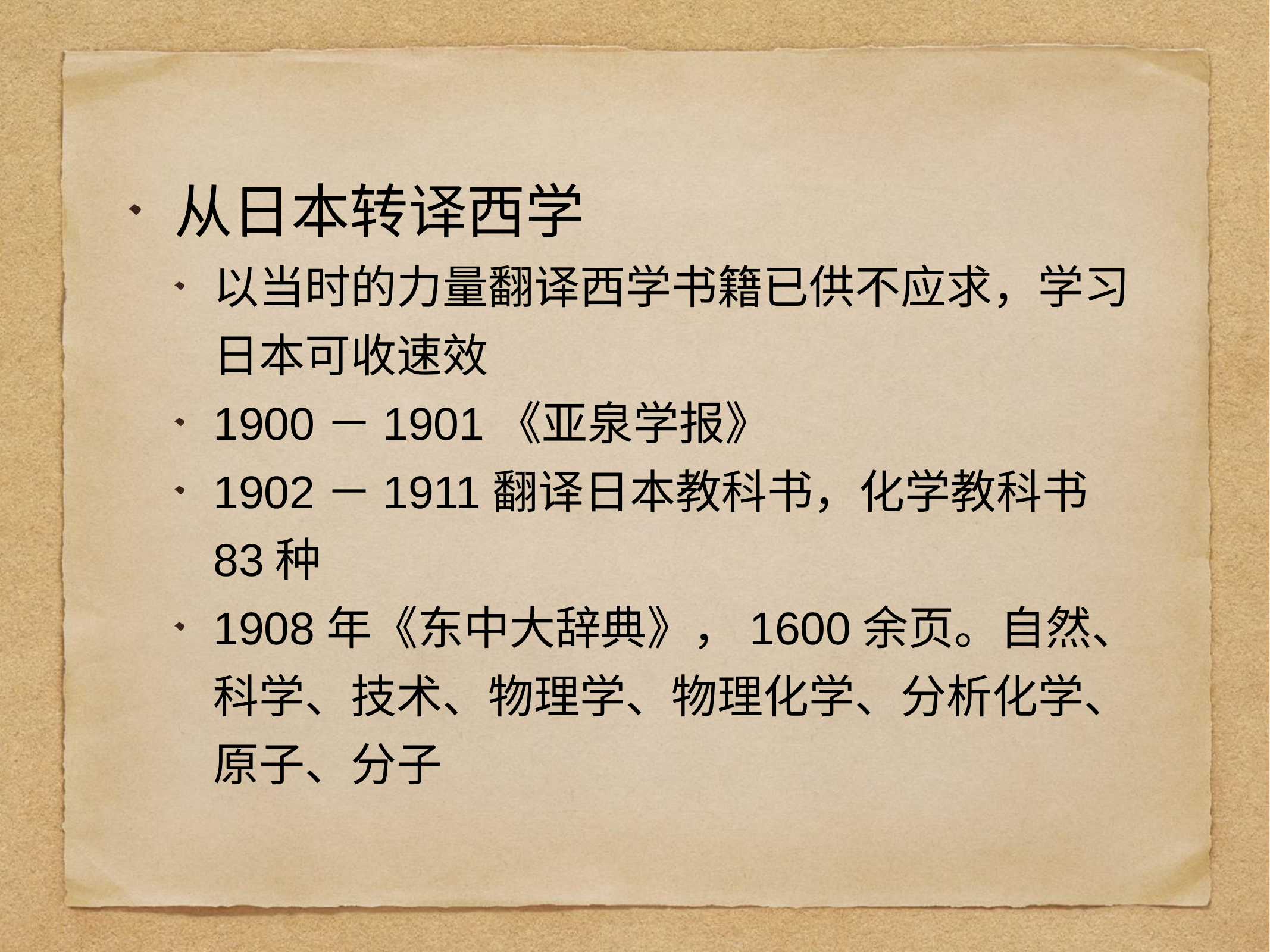

从日本转译西学
以当时的力量翻译西学书籍已供不应求，学习日本可收速效
1900－1901《亚泉学报》
1902－1911翻译日本教科书，化学教科书83种
1908年《东中大辞典》，1600余页。自然、科学、技术、物理学、物理化学、分析化学、原子、分子